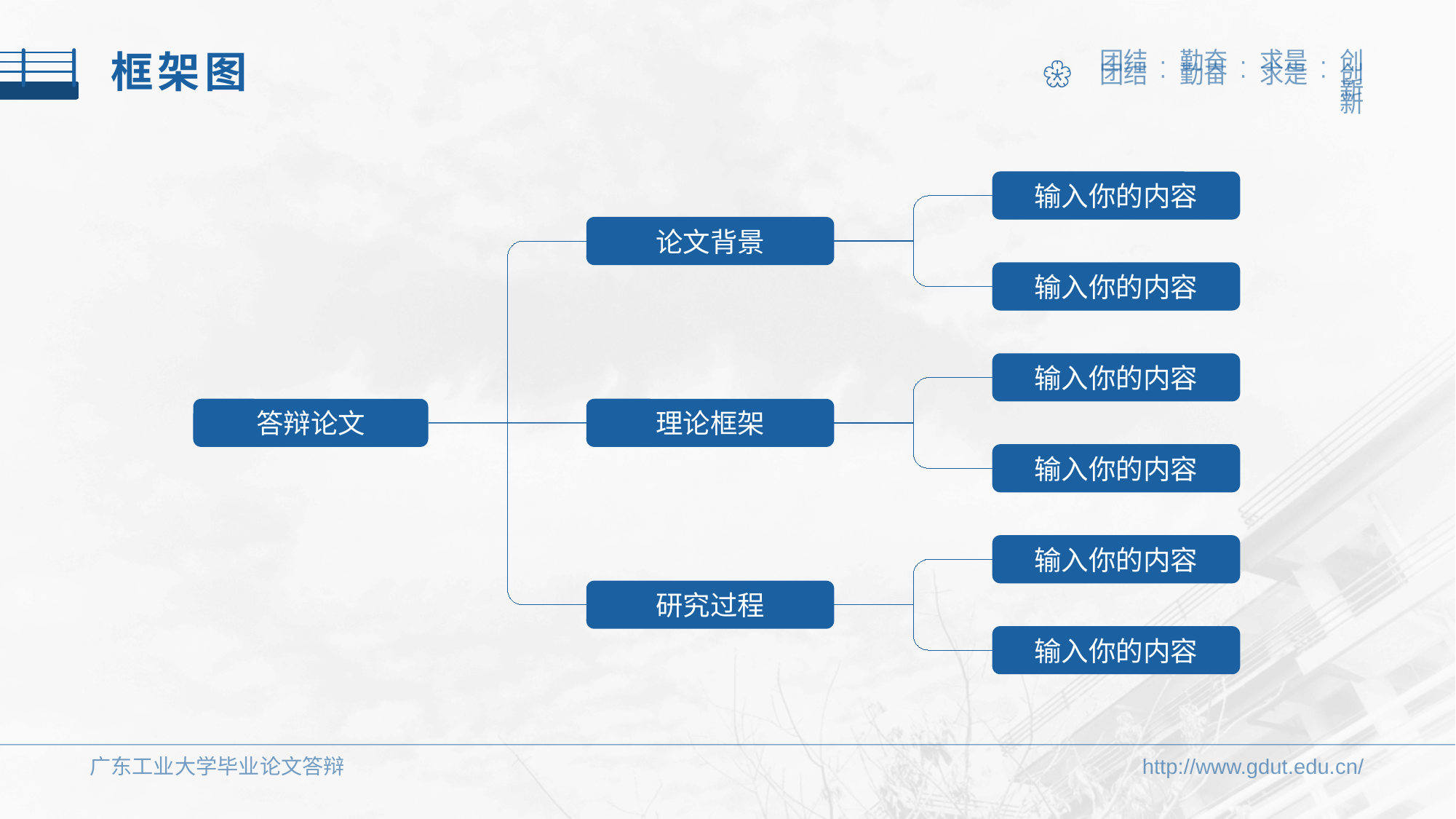

框架图
输入你的内容

论文背景
理论框架
研究过程

输入你的内容
输入你的内容

答辩论文
输入你的内容
输入你的内容

输入你的内容